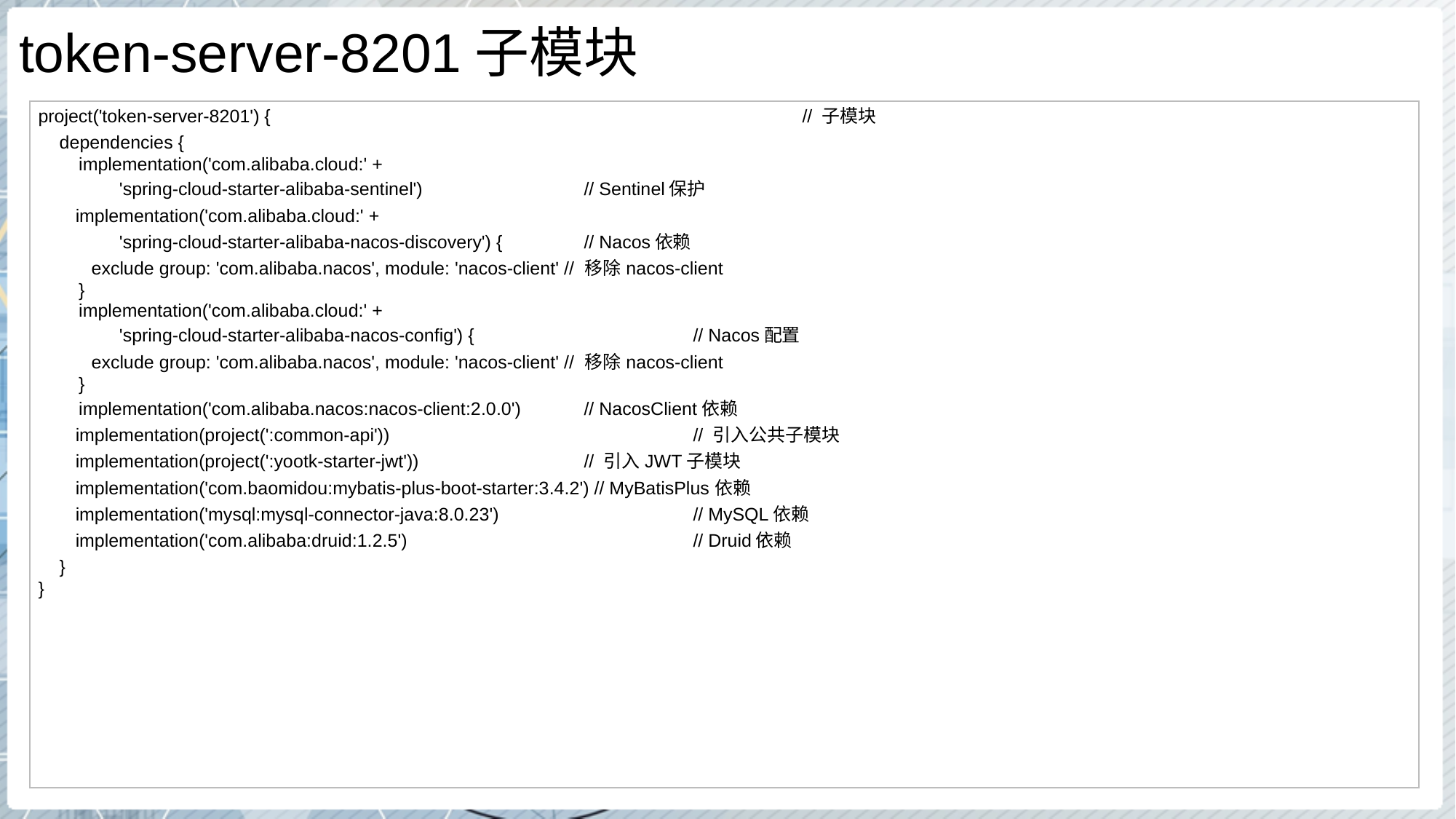

# token-server-8201子模块
| project('token-server-8201') { // 子模块 dependencies { implementation('com.alibaba.cloud:' + 'spring-cloud-starter-alibaba-sentinel') // Sentinel保护 implementation('com.alibaba.cloud:' + 'spring-cloud-starter-alibaba-nacos-discovery') { // Nacos依赖 exclude group: 'com.alibaba.nacos', module: 'nacos-client' // 移除nacos-client } implementation('com.alibaba.cloud:' + 'spring-cloud-starter-alibaba-nacos-config') { // Nacos配置 exclude group: 'com.alibaba.nacos', module: 'nacos-client' // 移除nacos-client } implementation('com.alibaba.nacos:nacos-client:2.0.0') // NacosClient依赖 implementation(project(':common-api')) // 引入公共子模块 implementation(project(':yootk-starter-jwt')) // 引入JWT子模块 implementation('com.baomidou:mybatis-plus-boot-starter:3.4.2') // MyBatisPlus依赖 implementation('mysql:mysql-connector-java:8.0.23') // MySQL依赖 implementation('com.alibaba:druid:1.2.5') // Druid依赖 } } |
| --- |